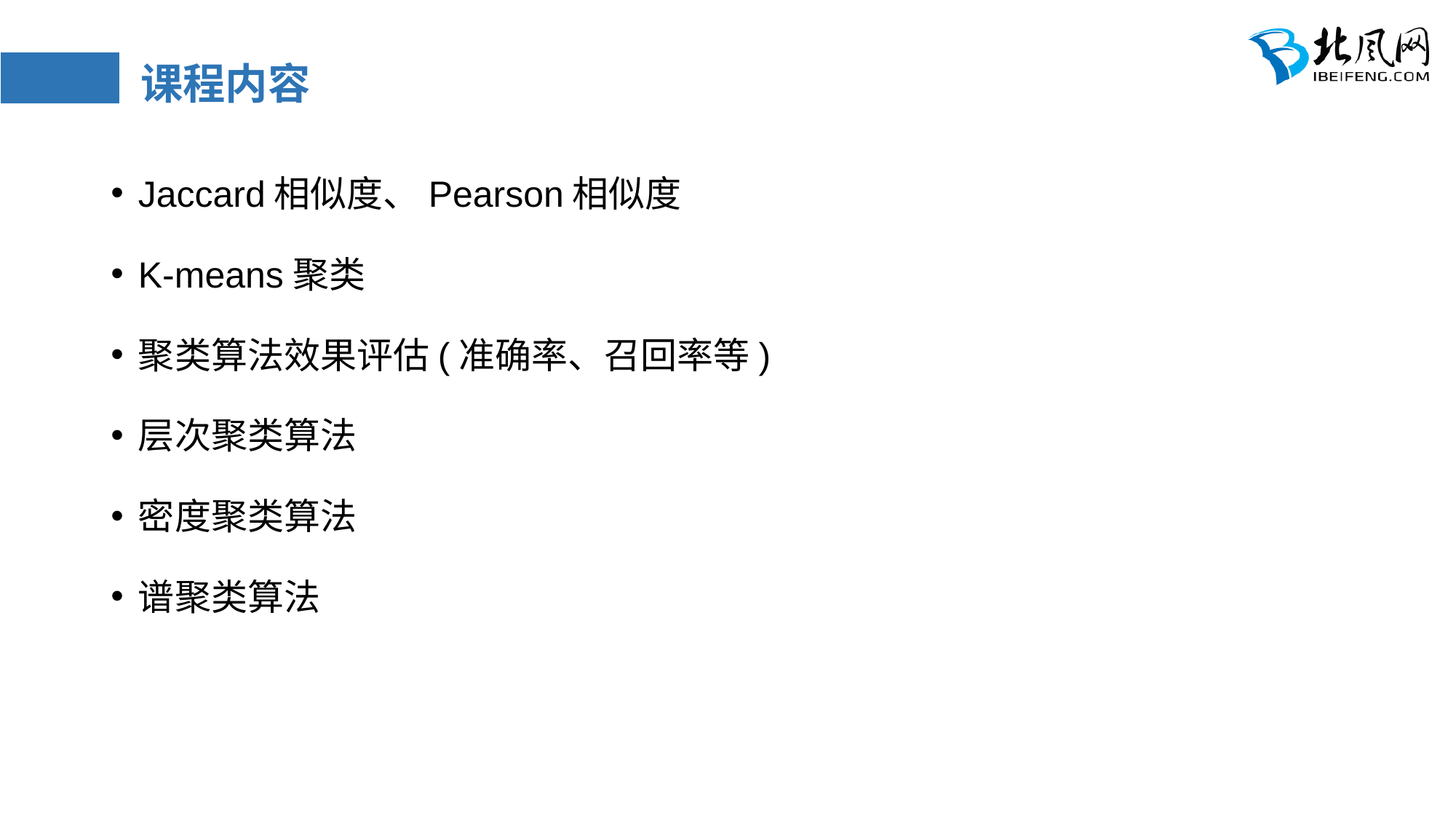

# 课程内容
Jaccard相似度、Pearson相似度
K-means聚类
聚类算法效果评估(准确率、召回率等)
层次聚类算法
密度聚类算法
谱聚类算法